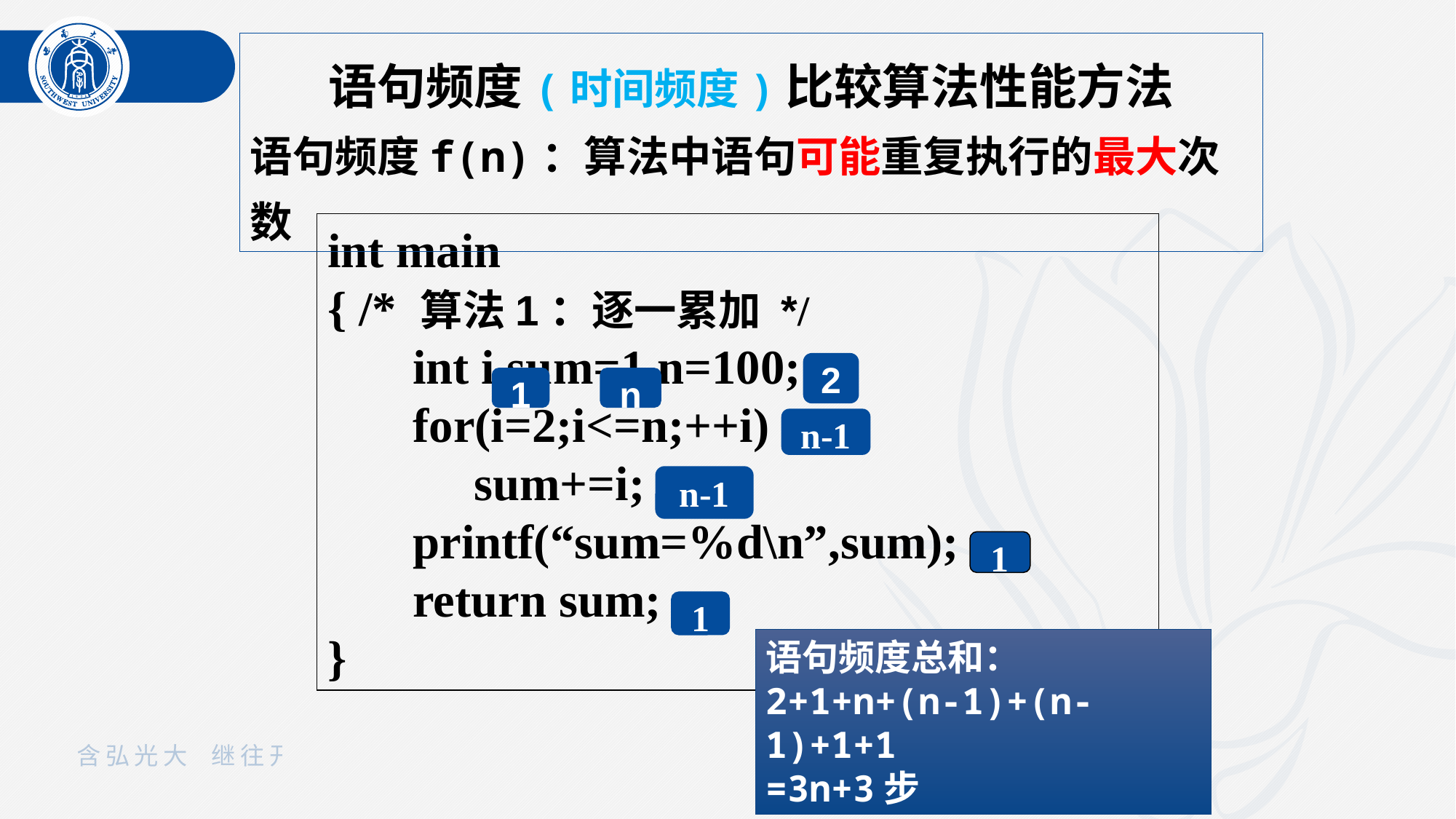

语句频度(时间频度)比较算法性能方法
语句频度f(n)：算法中语句可能重复执行的最大次数
int main
{ /* 算法1：逐一累加 */
       int i,sum=1,n=100;
       for(i=2;i<=n;++i)
            sum+=i;
       printf(“sum=%d\n”,sum);
       return sum;
}
2
1
n
n-1
n-1
1
1
语句频度总和：
2+1+n+(n-1)+(n-1)+1+1
=3n+3步